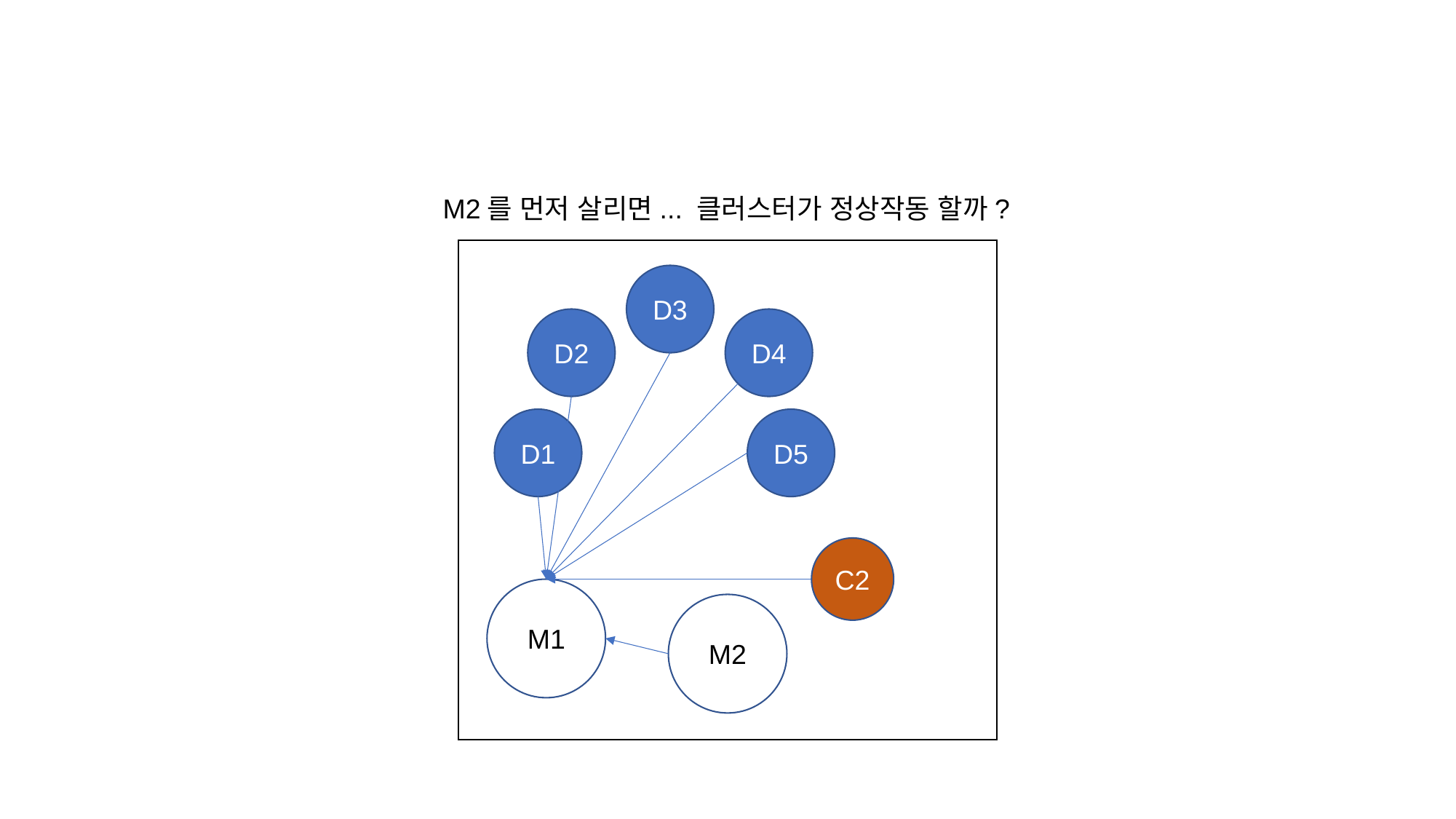

M2를 먼저 살리면... 클러스터가 정상작동 할까?

D3
D2
D4
D1
D5
C2
M1
M2